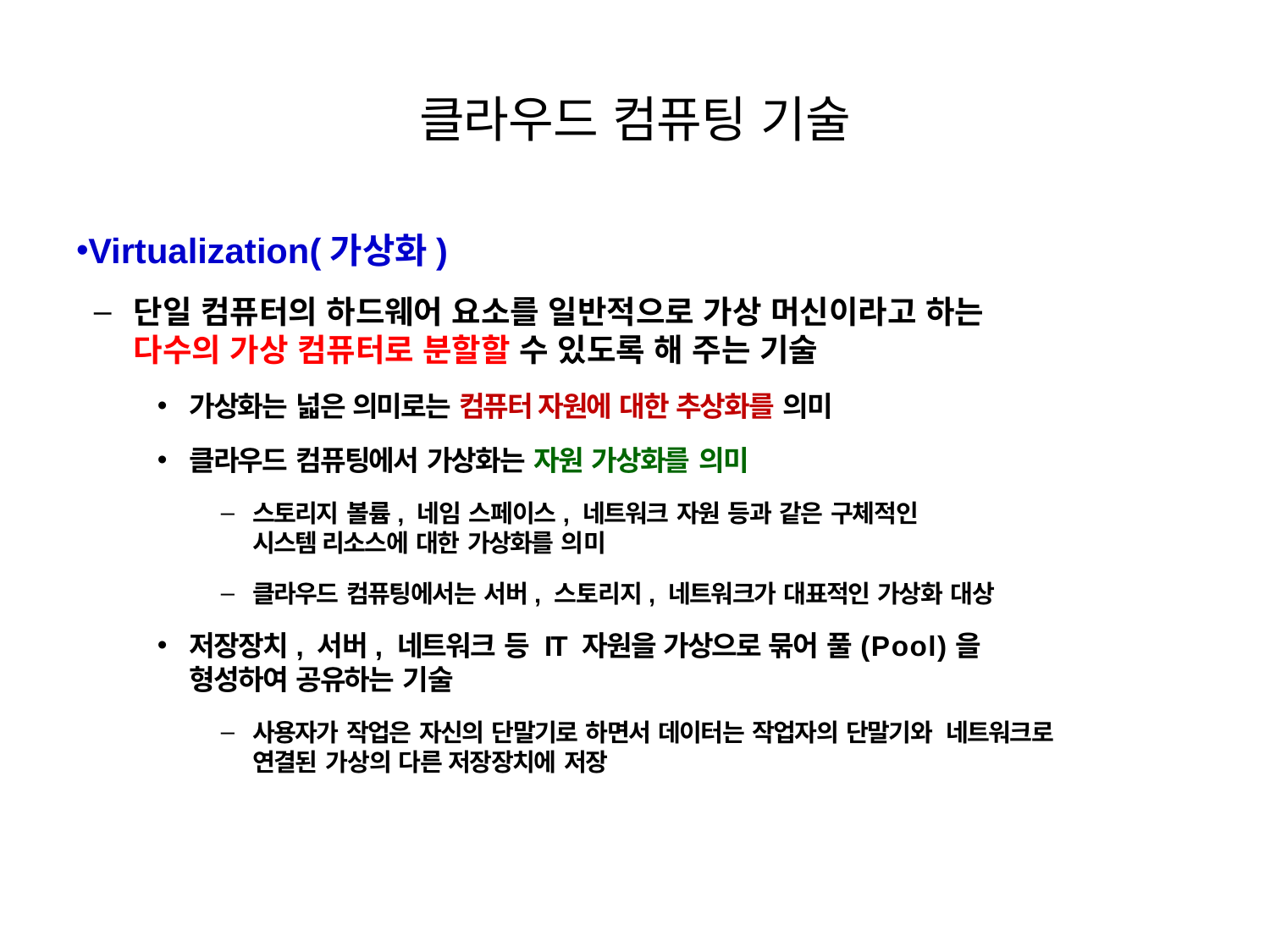

# 클라우드 컴퓨팅 기술
Virtualization(가상화)
단일 컴퓨터의 하드웨어 요소를 일반적으로 가상 머신이라고 하는
다수의 가상 컴퓨터로 분할할 수 있도록 해 주는 기술
가상화는 넓은 의미로는 컴퓨터 자원에 대한 추상화를 의미
클라우드 컴퓨팅에서 가상화는 자원 가상화를 의미
스토리지 볼륨, 네임 스페이스, 네트워크 자원 등과 같은 구체적인
시스템 리소스에 대한 가상화를 의미
클라우드 컴퓨팅에서는 서버, 스토리지, 네트워크가 대표적인 가상화 대상
저장장치, 서버, 네트워크 등 IT 자원을 가상으로 묶어 풀(Pool)을
형성하여 공유하는 기술
사용자가 작업은 자신의 단말기로 하면서 데이터는 작업자의 단말기와  네트워크로
연결된 가상의 다른 저장장치에 저장